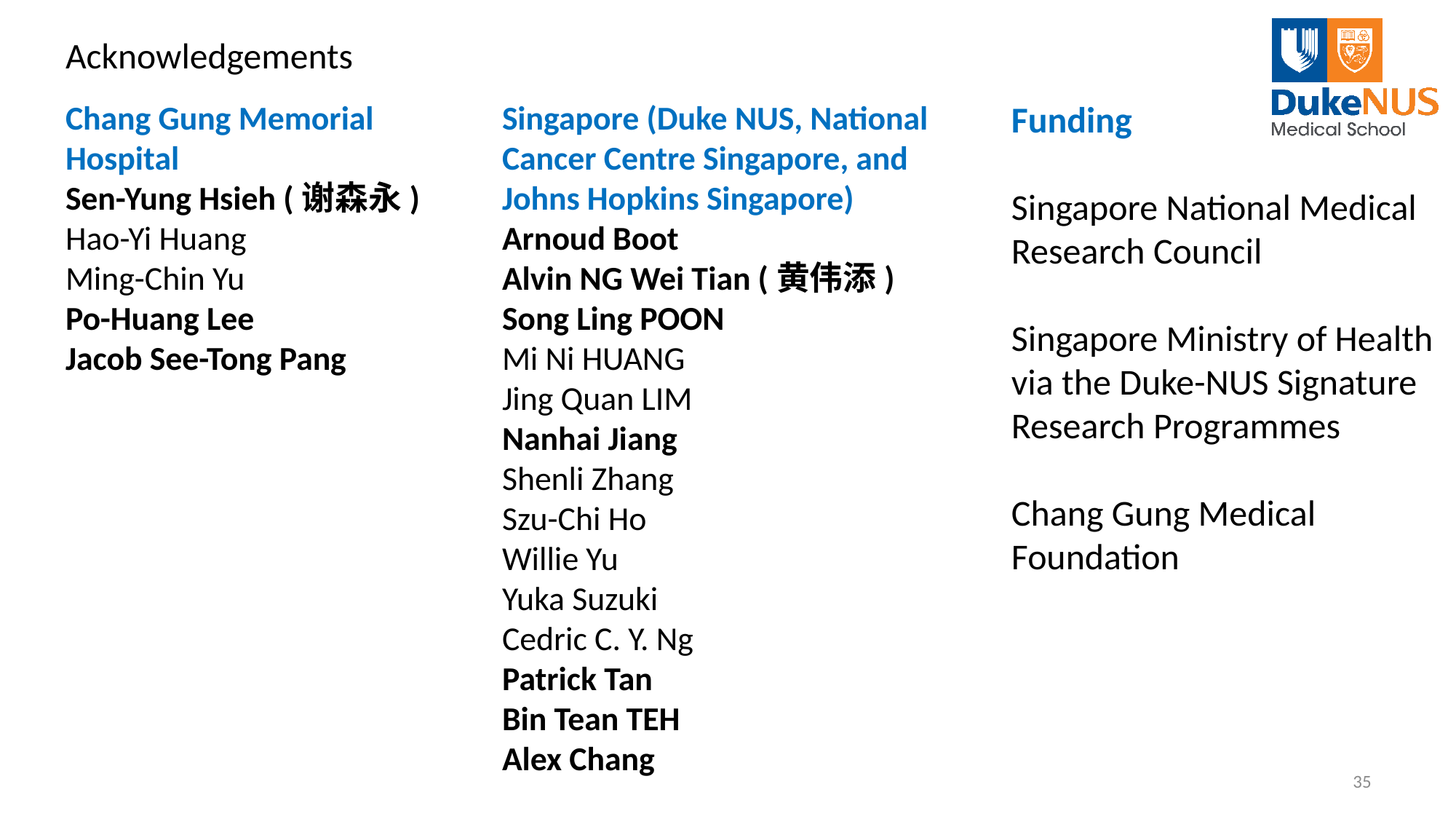

# Acknowledgements
Chang Gung Memorial Hospital
Sen-Yung Hsieh (谢森永)
Hao-Yi Huang
Ming-Chin Yu
Po-Huang Lee
Jacob See-Tong Pang

Singapore (Duke NUS, National Cancer Centre Singapore, and Johns Hopkins Singapore)
Arnoud Boot
Alvin NG Wei Tian (黄伟添)
Song Ling POON
Mi Ni HUANG
Jing Quan LIM
Nanhai Jiang
Shenli Zhang
Szu-Chi Ho
Willie Yu
Yuka Suzuki
Cedric C. Y. Ng
Patrick Tan
Bin Tean TEH
Alex Chang

Funding

Singapore National Medical Research Council

Singapore Ministry of Health via the Duke-NUS Signature Research Programmes

Chang Gung Medical Foundation

35